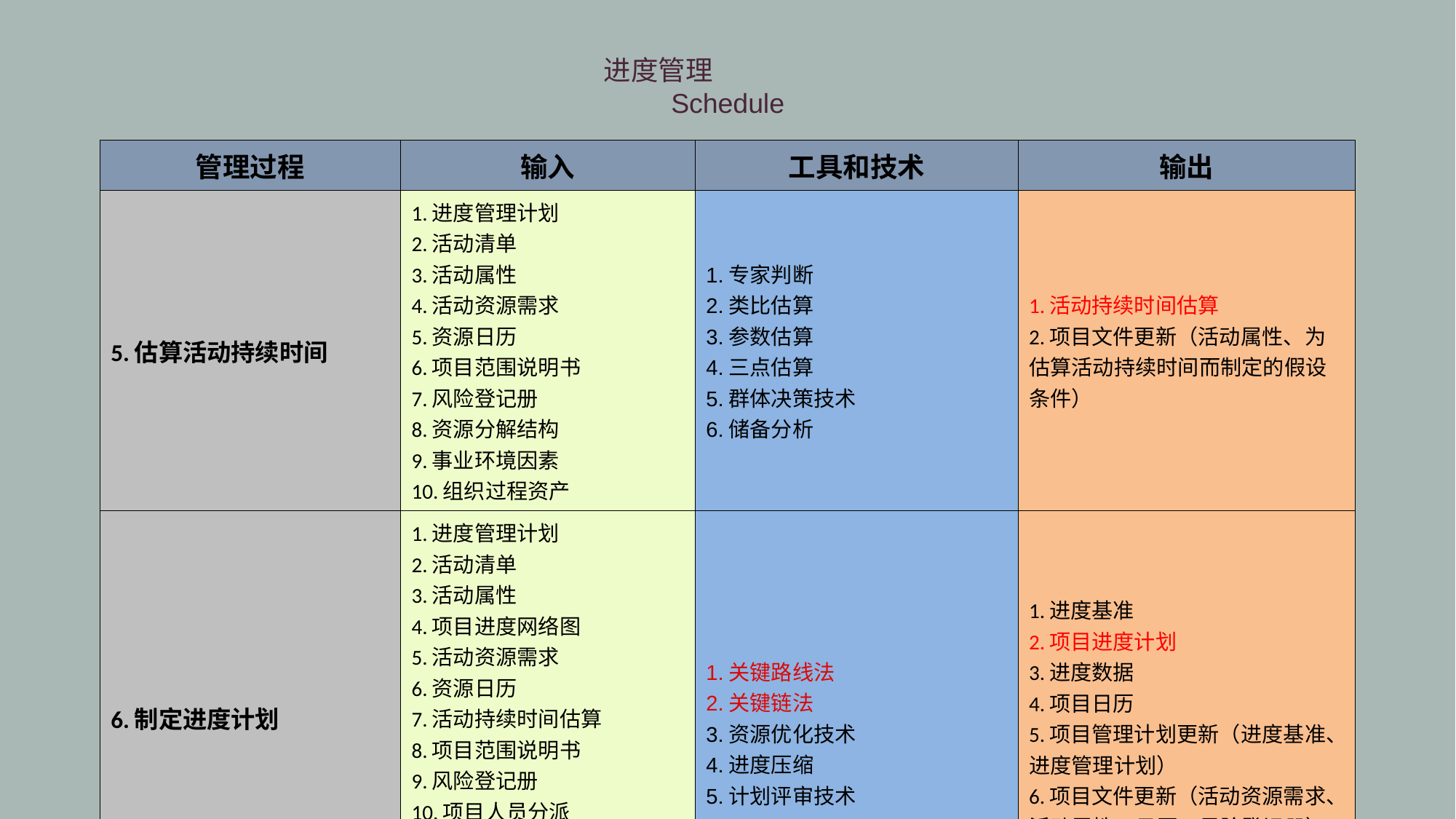

进度管理
Schedule
| 管理过程 | 输入 | 工具和技术 | 输出 |
| --- | --- | --- | --- |
| 5.估算活动持续时间 | 1.进度管理计划 2.活动清单 3.活动属性 4.活动资源需求 5.资源日历 6.项目范围说明书 7.风险登记册 8.资源分解结构 9.事业环境因素 10.组织过程资产 | 1.专家判断 2.类比估算 3.参数估算 4.三点估算 5.群体决策技术 6.储备分析 | 1.活动持续时间估算 2.项目文件更新（活动属性、为估算活动持续时间而制定的假设条件） |
| 6.制定进度计划 | 1.进度管理计划 2.活动清单 3.活动属性 4.项目进度网络图 5.活动资源需求 6.资源日历 7.活动持续时间估算 8.项目范围说明书 9.风险登记册 10.项目人员分派 11.资源分解结构 12.事业环境因素 13.组织过程资产 | 1.关键路线法 2.关键链法 3.资源优化技术 4.进度压缩 5.计划评审技术 | 1.进度基准 2.项目进度计划 3.进度数据 4.项目日历 5.项目管理计划更新（进度基准、进度管理计划） 6.项目文件更新（活动资源需求、活动属性、日历、风险登记册） |